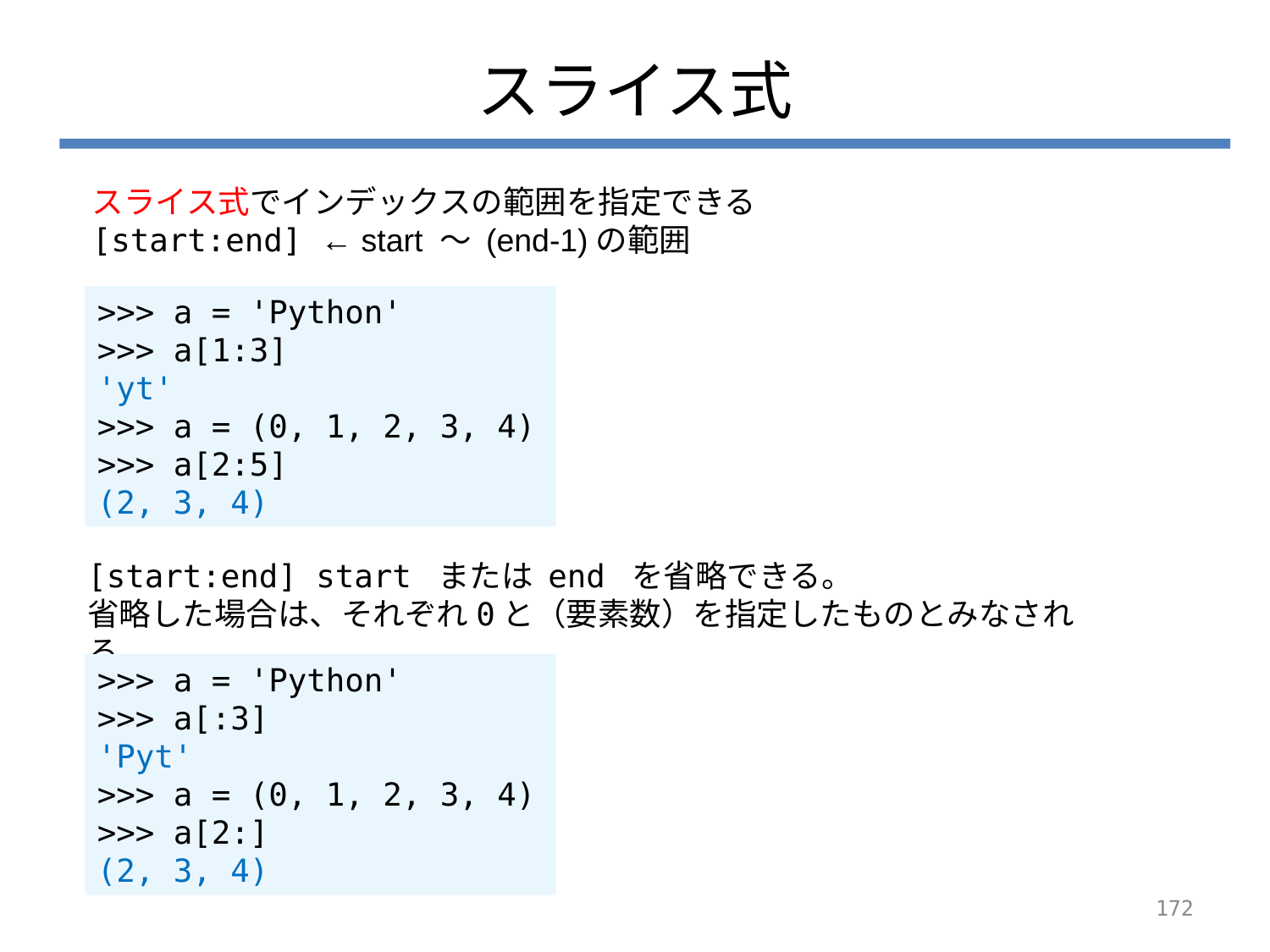

# スライス式
スライス式でインデックスの範囲を指定できる
[start:end] ← start ～ (end-1)の範囲
>>> a = 'Python'
>>> a[1:3]
'yt'
>>> a = (0, 1, 2, 3, 4)
>>> a[2:5]
(2, 3, 4)
[start:end] start または end を省略できる。
省略した場合は、それぞれ0と（要素数）を指定したものとみなされる。
>>> a = 'Python'
>>> a[:3]
'Pyt'
>>> a = (0, 1, 2, 3, 4)
>>> a[2:]
(2, 3, 4)
172